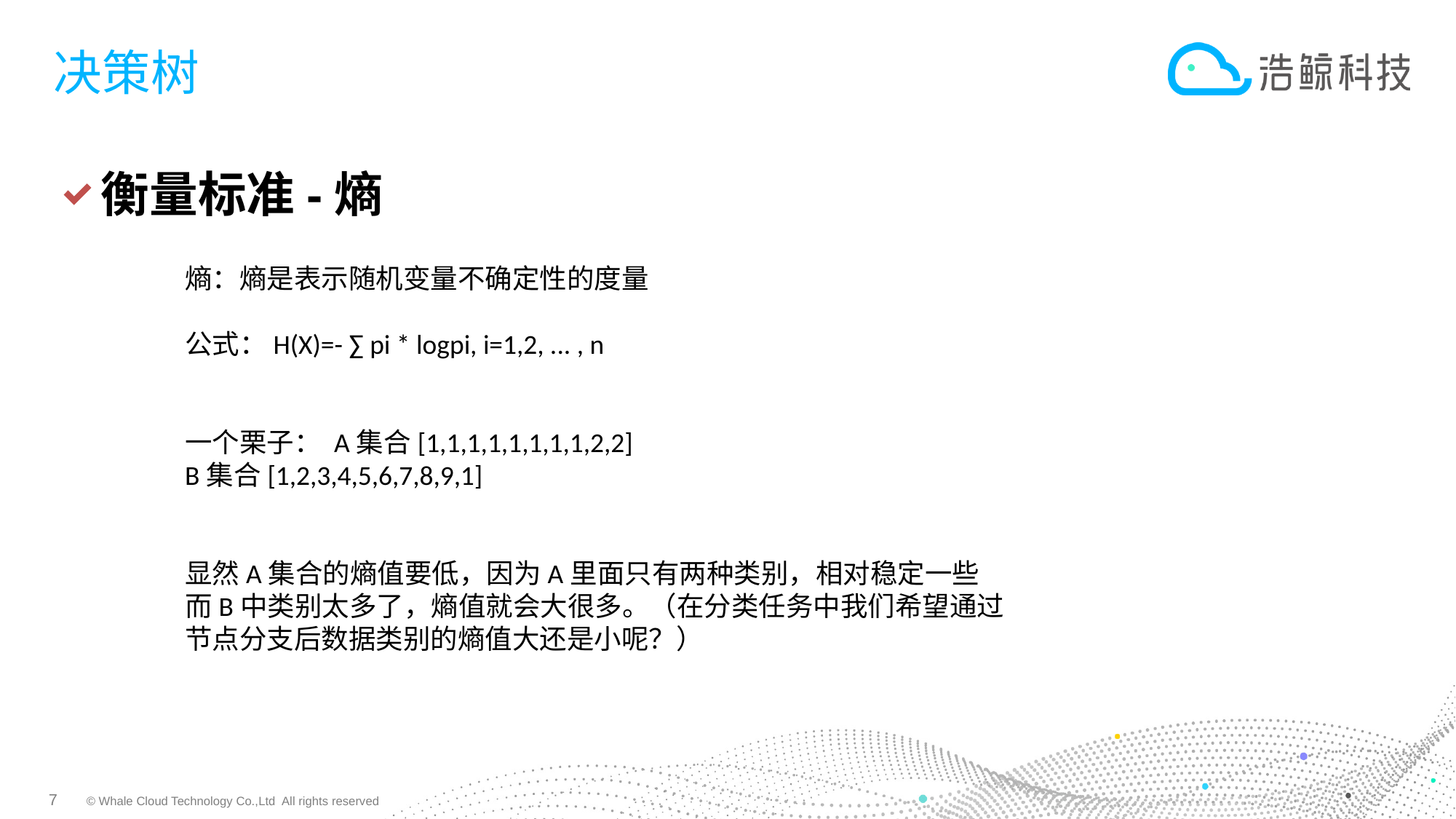

# 决策树

衡量标准-熵

熵：熵是表示随机变量不确定性的度量

公式：H(X)=- ∑ pi * logpi, i=1,2, ... , n

一个栗子： A集合[1,1,1,1,1,1,1,1,2,2]
B集合[1,2,3,4,5,6,7,8,9,1]

显然A集合的熵值要低，因为A里面只有两种类别，相对稳定一些
而B中类别太多了，熵值就会大很多。（在分类任务中我们希望通过
节点分支后数据类别的熵值大还是小呢？）